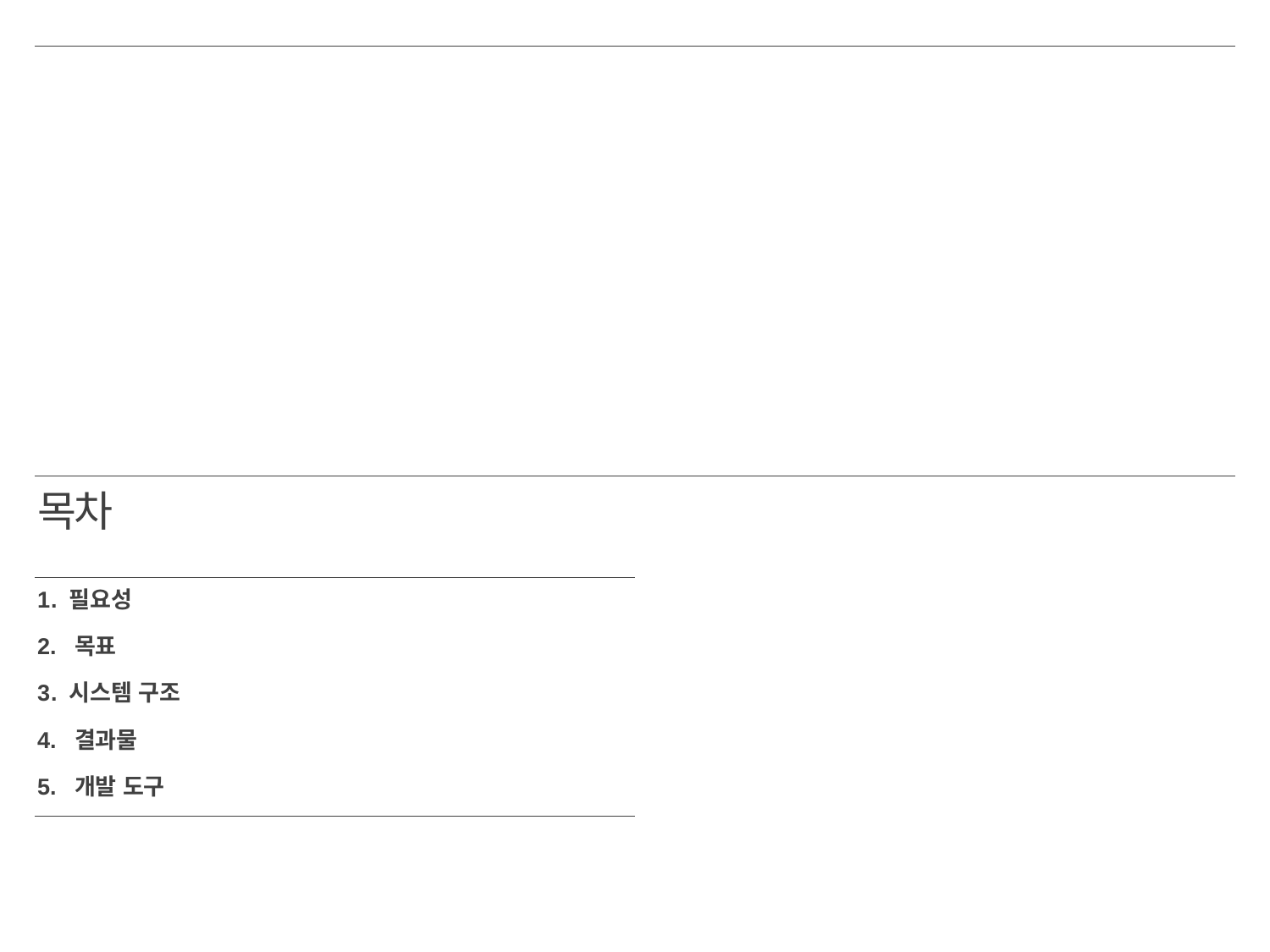

목차
필요성

2.  목표

시스템 구조

4.  결과물

5.  개발 도구